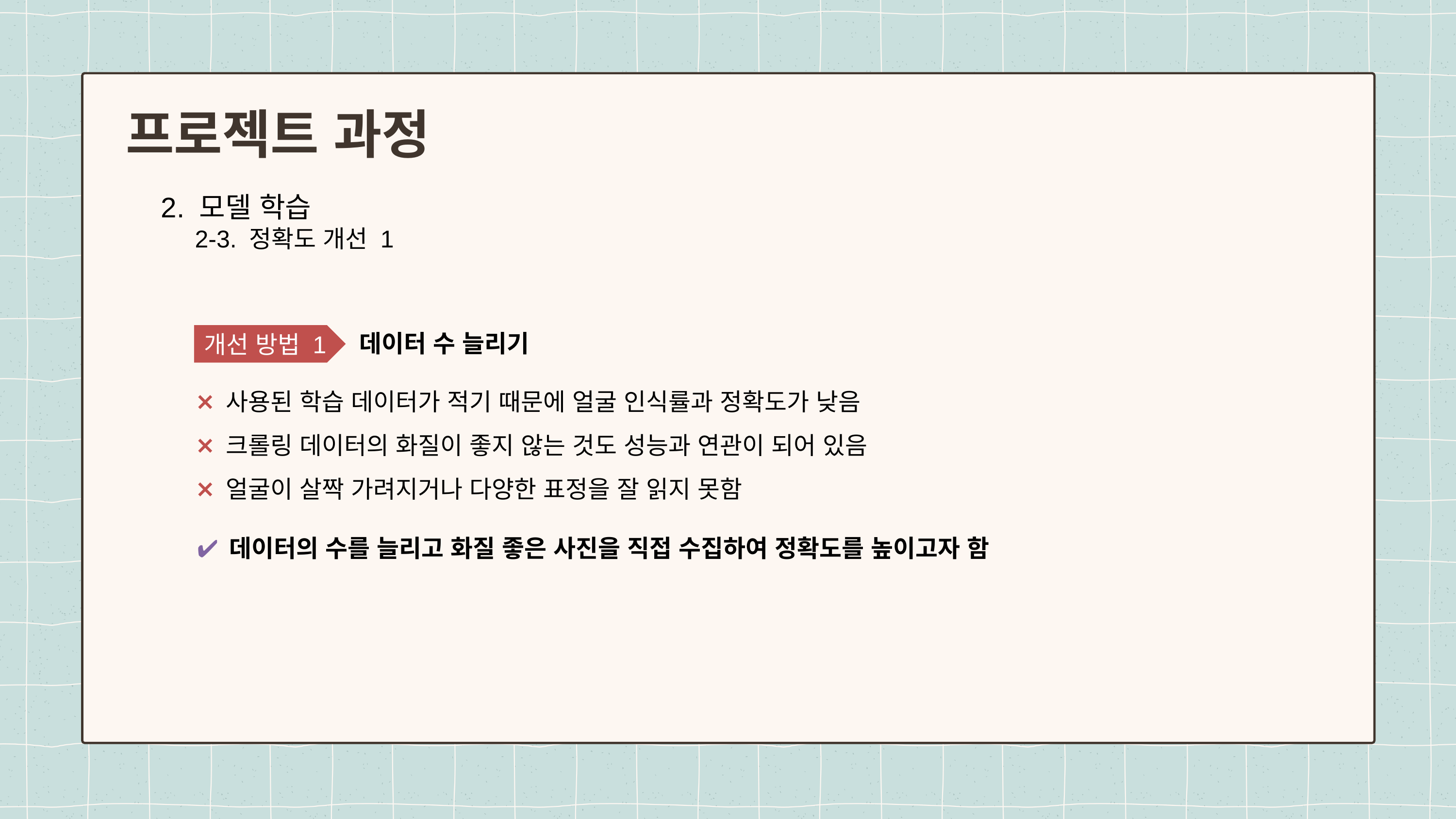

프로젝트 과정
2. 모델 학습
     2-3. 정확도 개선 1
데이터 수 늘리기
개선 방법 1
❌ 사용된 학습 데이터가 적기 때문에 얼굴 인식률과 정확도가 낮음
❌ 크롤링 데이터의 화질이 좋지 않는 것도 성능과 연관이 되어 있음
❌ 얼굴이 살짝 가려지거나 다양한 표정을 잘 읽지 못함
✔ 데이터의 수를 늘리고 화질 좋은 사진을 직접 수집하여 정확도를 높이고자 함